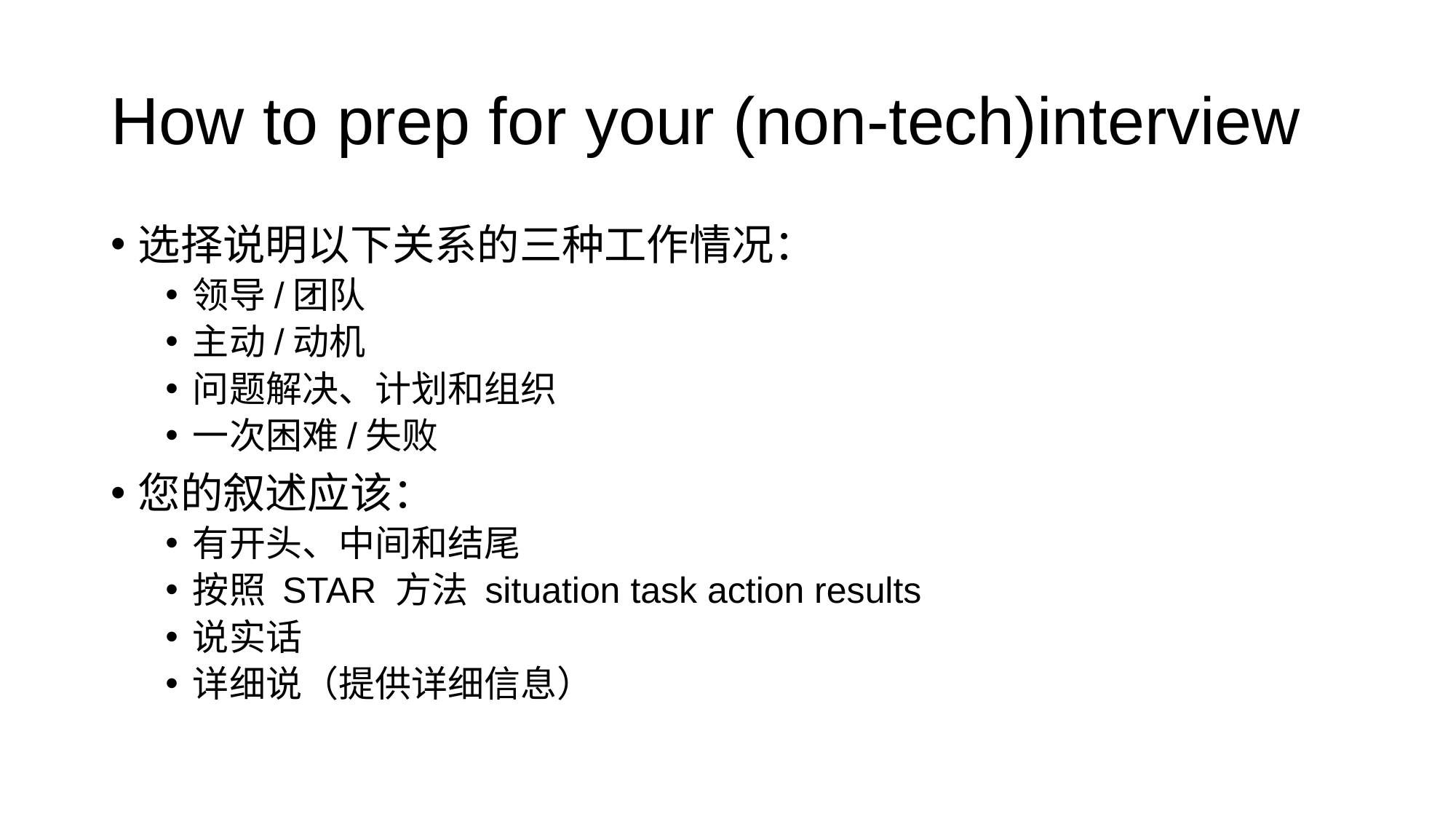

# How to prep for your (non-tech)interview
选择说明以下关系的三种工作情况：
领导/团队
主动/动机
问题解决、计划和组织
一次困难/失败
您的叙述应该：
有开头、中间和结尾
按照 STAR 方法 situation task action results
说实话
详细说（提供详细信息）